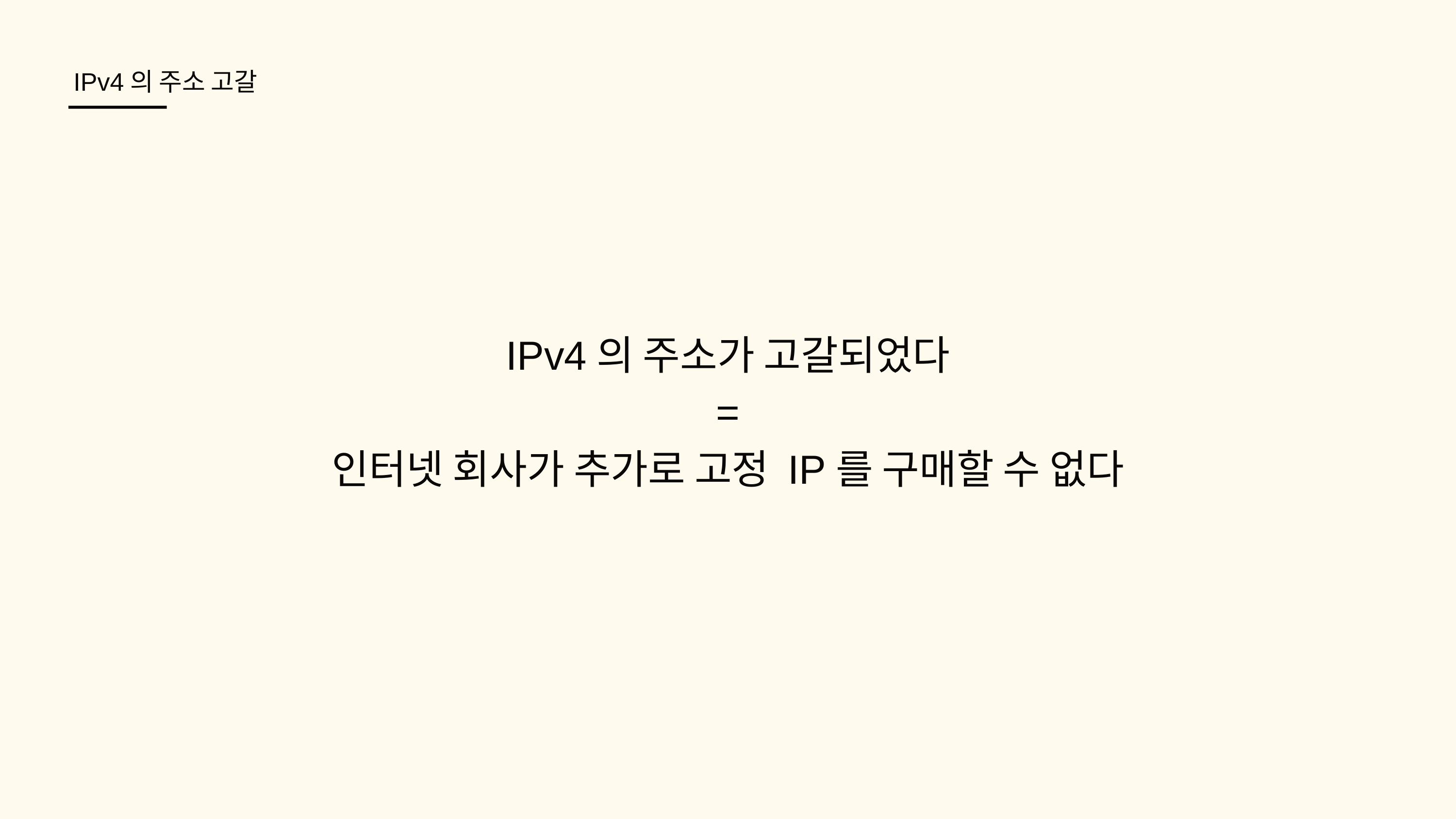

IPv4의 주소 고갈

IPv4의 주소가 고갈되었다
 =
인터넷 회사가 추가로 고정 IP를 구매할 수 없다